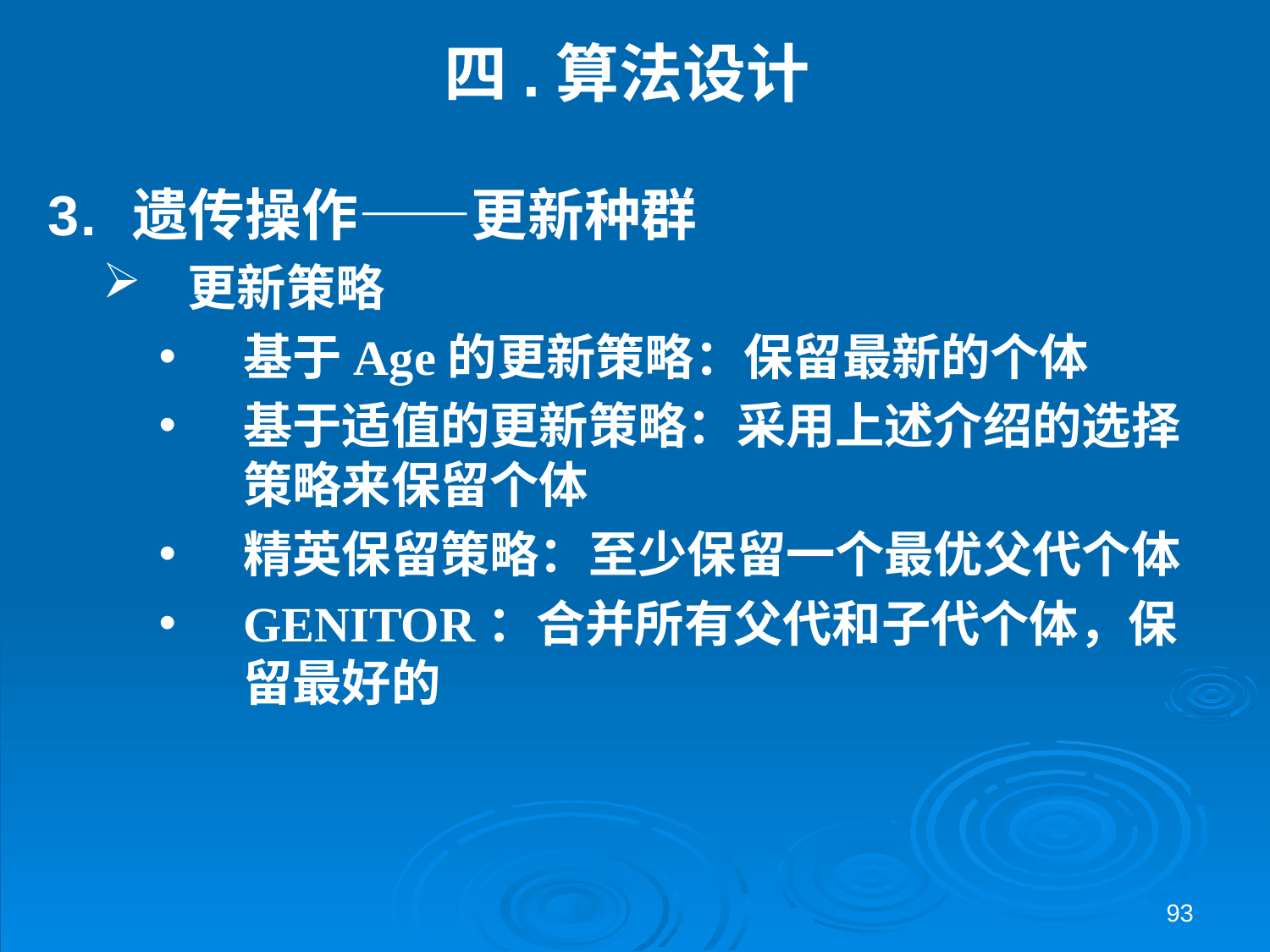

# 四.算法设计
遗传操作——更新种群
更新策略
基于Age的更新策略：保留最新的个体
基于适值的更新策略：采用上述介绍的选择策略来保留个体
精英保留策略：至少保留一个最优父代个体
GENITOR：合并所有父代和子代个体，保留最好的
93